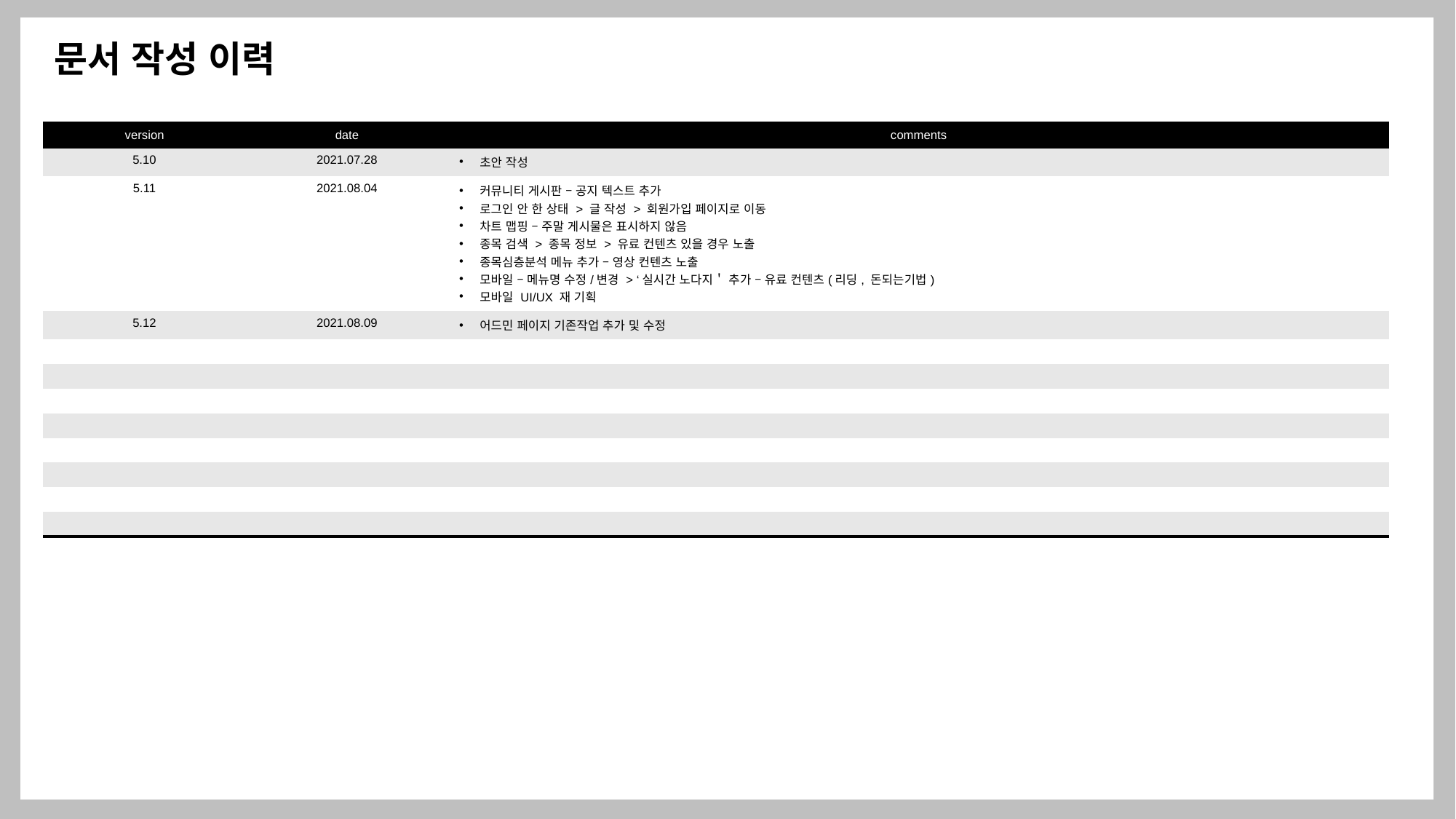

문서 작성 이력
| version | date | comments |
| --- | --- | --- |
| 5.10 | 2021.07.28 | 초안 작성 |
| 5.11 | 2021.08.04 | 커뮤니티 게시판 – 공지 텍스트 추가 로그인 안 한 상태 > 글 작성 > 회원가입 페이지로 이동 차트 맵핑 – 주말 게시물은 표시하지 않음 종목 검색 > 종목 정보 > 유료 컨텐츠 있을 경우 노출 종목심층분석 메뉴 추가 – 영상 컨텐츠 노출 모바일 – 메뉴명 수정/변경 > ‘실시간 노다지＇ 추가 – 유료 컨텐츠(리딩, 돈되는기법) 모바일 UI/UX 재 기획 |
| 5.12 | 2021.08.09 | 어드민 페이지 기존작업 추가 및 수정 |
|  |  |  |
|  |  |  |
|  |  |  |
|  |  |  |
|  |  |  |
|  |  |  |
|  |  |  |
|  |  |  |